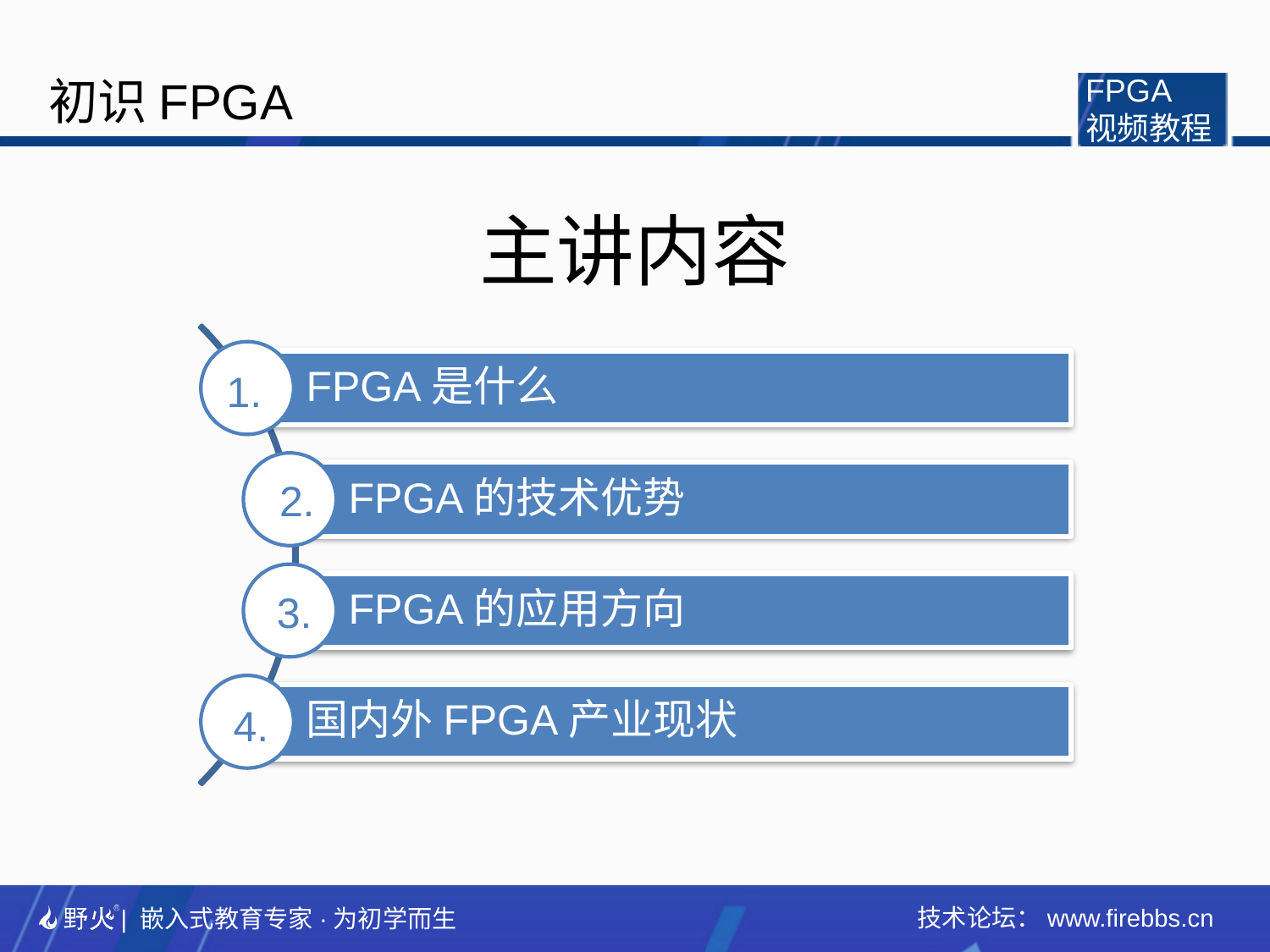

初识FPGA
FPGA
视频教程
主讲内容
FPGA是什么
FPGA的技术优势
FPGA的应用方向
国内外FPGA产业现状
1.
2.
3.
4.